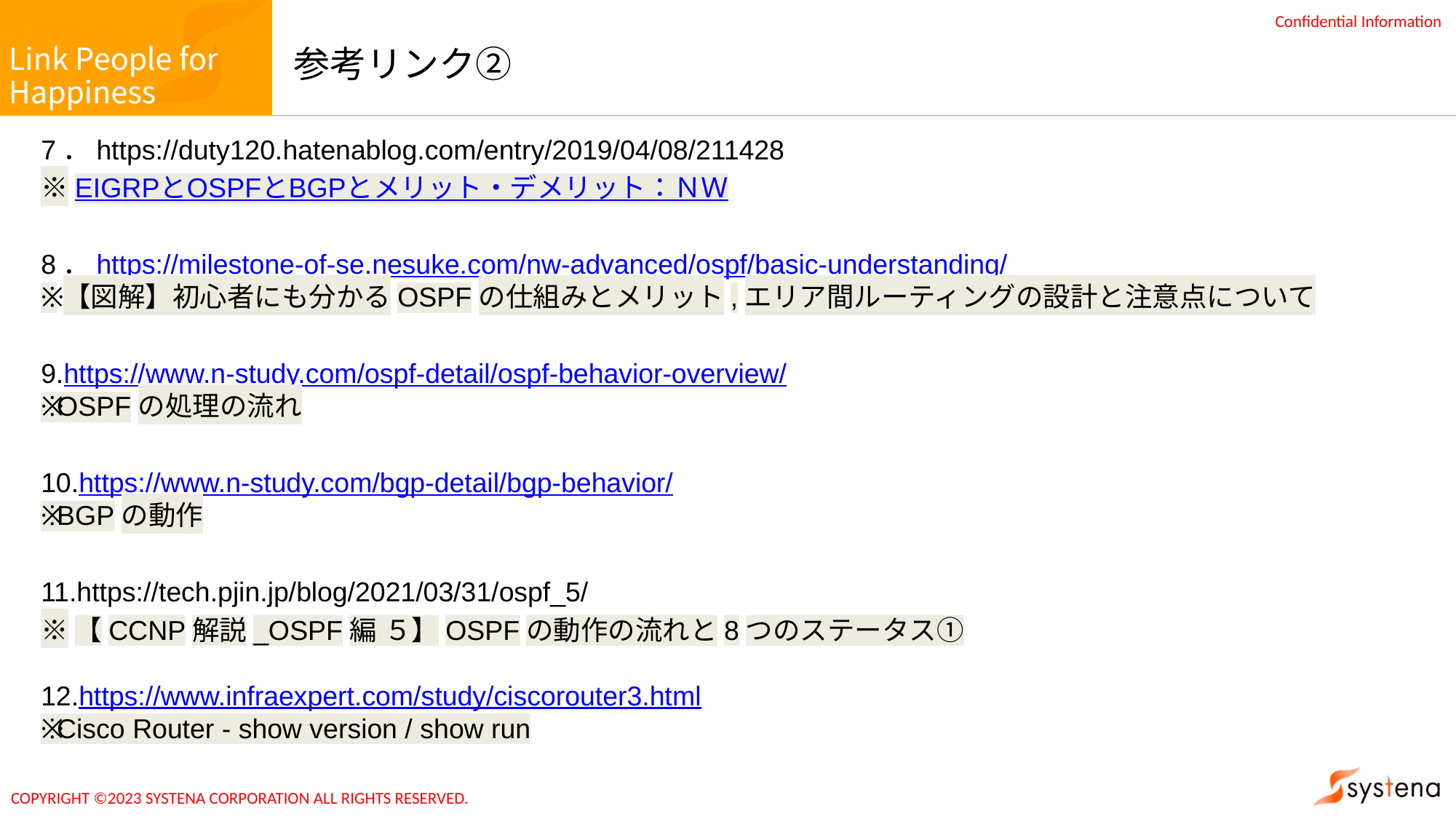

# 参考リンク②
7．https://duty120.hatenablog.com/entry/2019/04/08/211428
※EIGRPとOSPFとBGPとメリット・デメリット：ＮＷ

8．https://milestone-of-se.nesuke.com/nw-advanced/ospf/basic-understanding/
※【図解】初心者にも分かるOSPFの仕組みとメリット,エリア間ルーティングの設計と注意点について

9.https://www.n-study.com/ospf-detail/ospf-behavior-overview/
※OSPFの処理の流れ

10.https://www.n-study.com/bgp-detail/bgp-behavior/
※BGPの動作

11.https://tech.pjin.jp/blog/2021/03/31/ospf_5/
※【CCNP解説_OSPF編 ５】OSPFの動作の流れと8つのステータス①
12.https://www.infraexpert.com/study/ciscorouter3.html
※Cisco Router - show version / show run